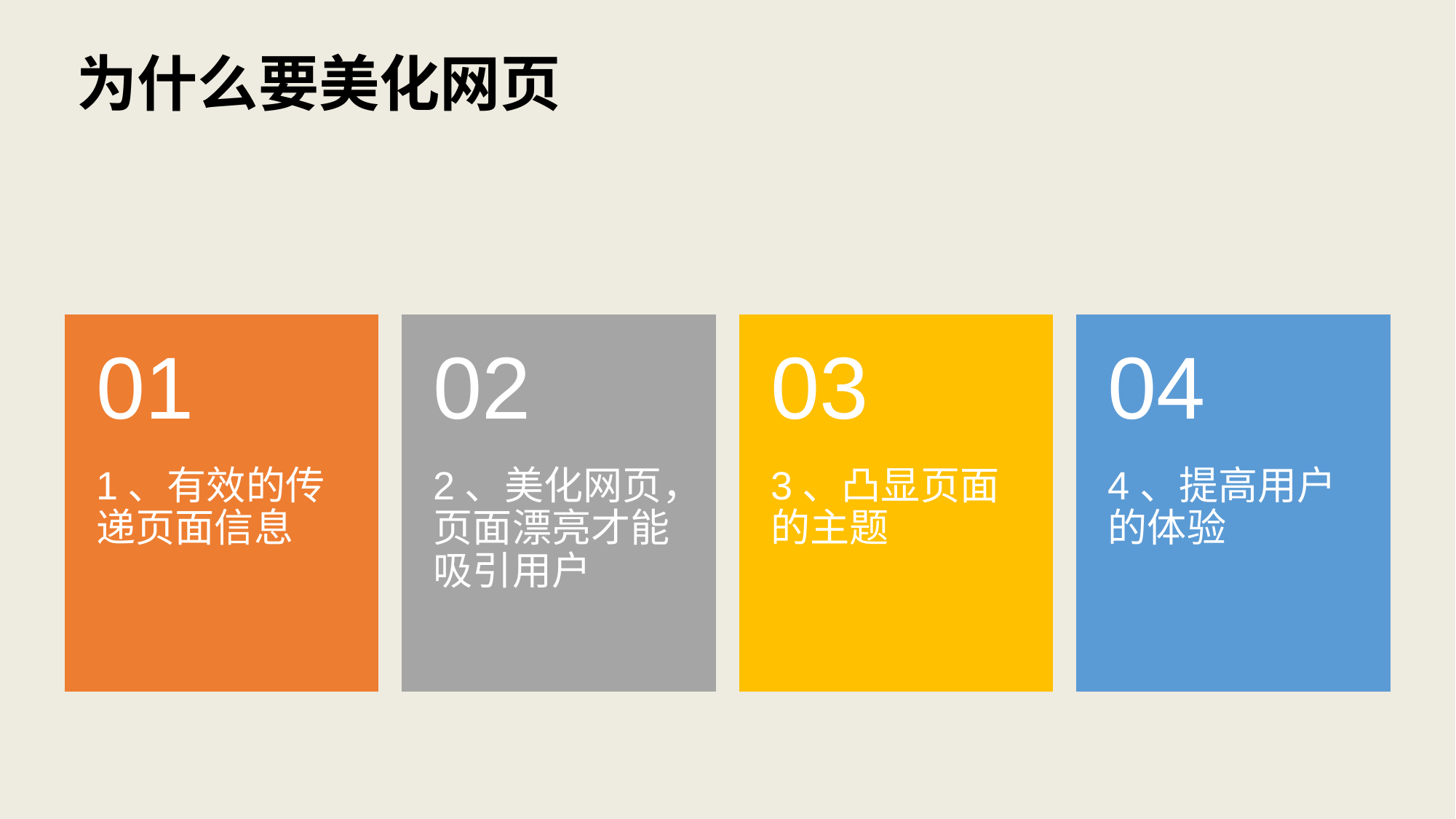

# 为什么要美化网页
1、有效的传递页面信息
01
2、美化网页，页面漂亮才能吸引用户
02
3、凸显页面的主题
03
4、提高用户的体验
04